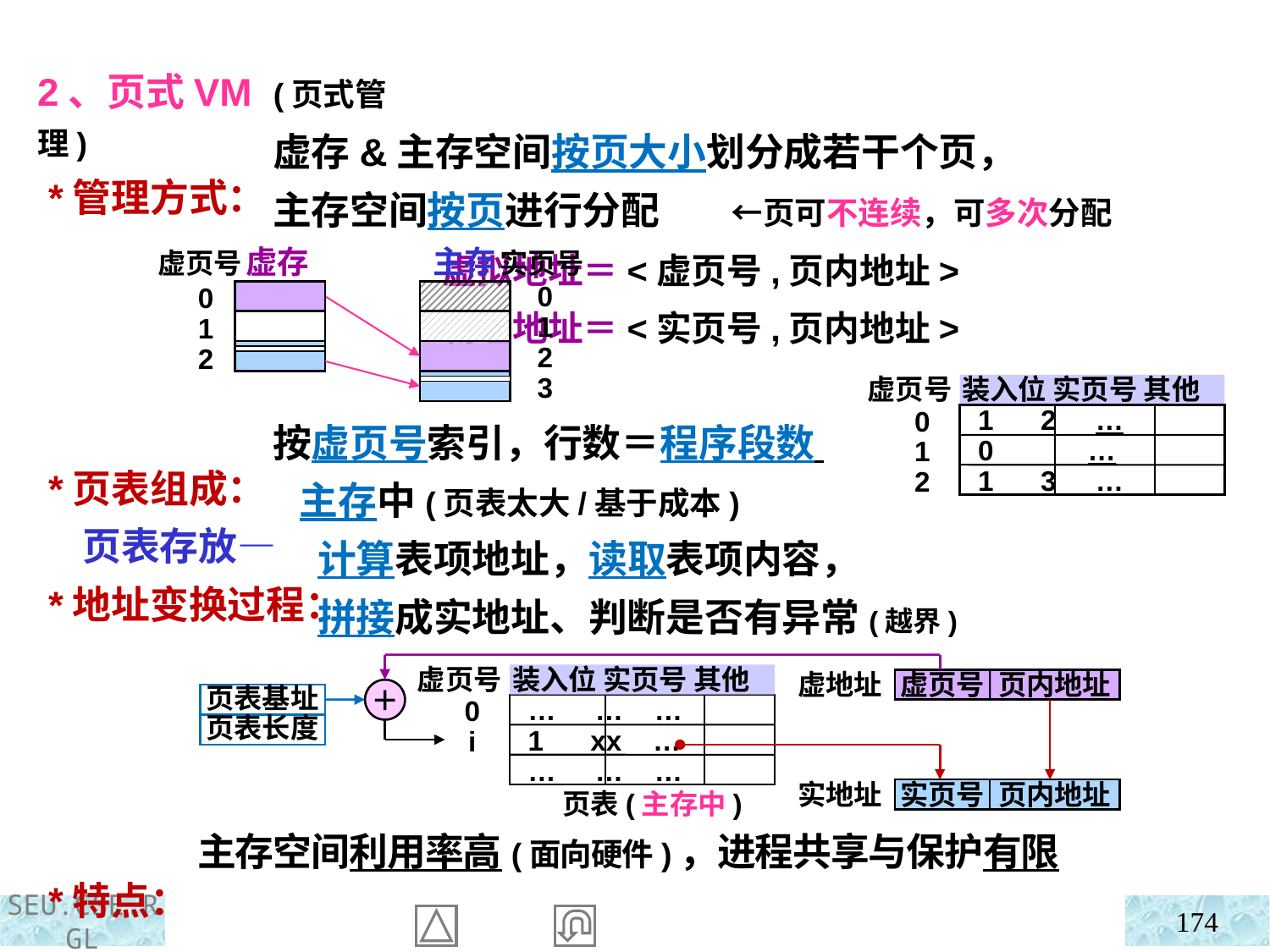

2、页式VM  (页式管理)
 *管理方式：

 *页表组成：
    页表存放—
 *地址变换过程：

 *特点：
虚存&主存空间按页大小划分成若干个页，
主存空间按页进行分配        ←页可不连续，可多次分配
                    虚拟地址＝<虚页号,页内地址>
                    物理地址＝<实页号,页内地址>

按虚页号索引，行数＝程序段数
  主存中(页表太大/基于成本)
    计算表项地址，读取表项内容，
    拼接成实地址、判断是否有异常(越界)
虚页号 虚存
主存 实页号

0
1
2
3
0
1
2

虚页号
装入位 实页号 其他
0
1
2
  1      2     …
  0            …
  1      3     …
＋
虚页号
装入位 实页号 其他
虚地址
虚页号
页内地址
页表基址
0
i

  …     …    …
  1      xx    …
  …     …    …
页表长度
实地址
实页号
页内地址
页表(主存中)
主存空间利用率高(面向硬件)，进程共享与保护有限
174